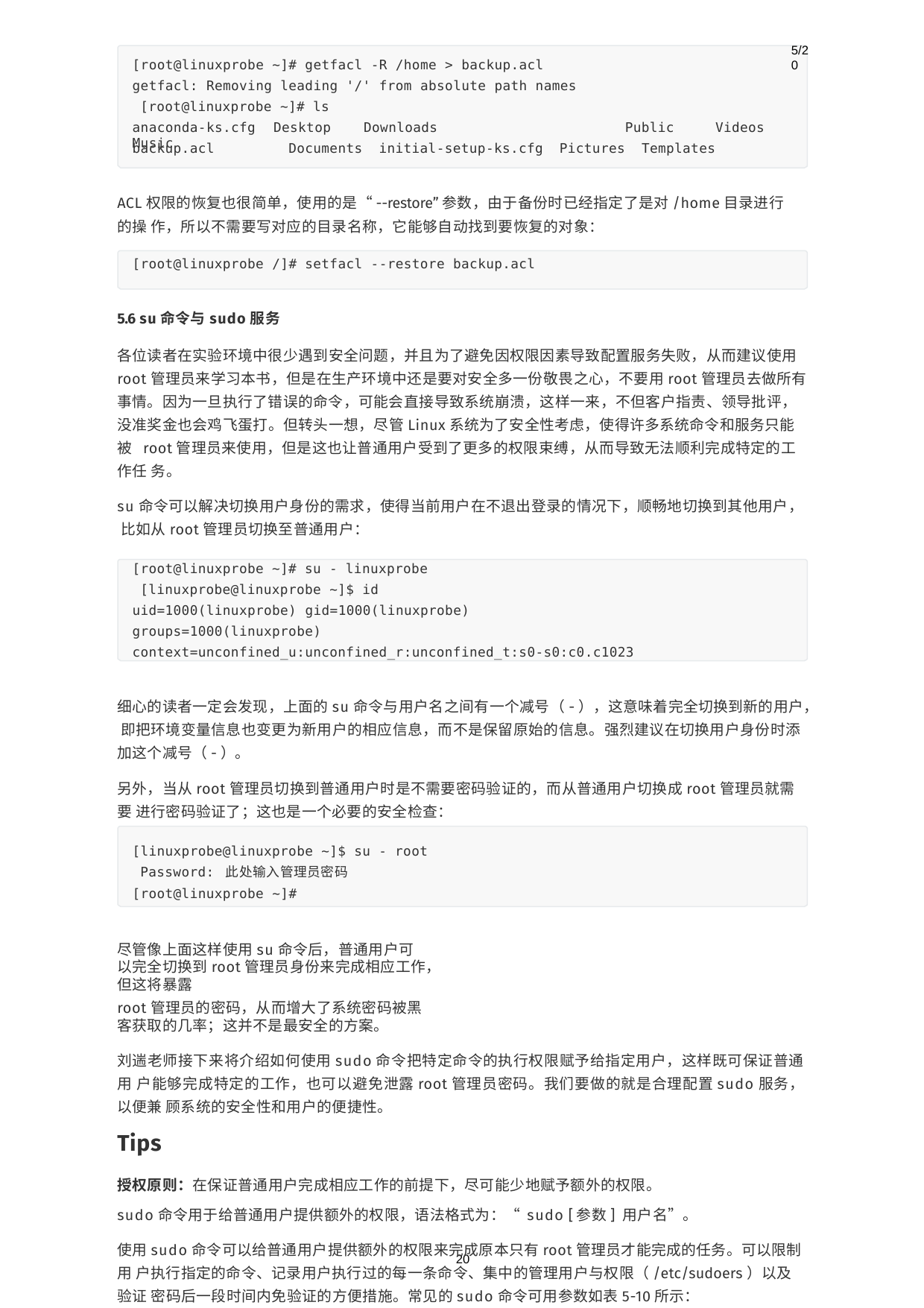

5/20

[root@linuxprobe ~]# getfacl -R /home > backup.acl  getfacl: Removing leading '/' from absolute path names  [root@linuxprobe ~]# ls
anaconda-ks.cfg	Desktop	Downloads	Music
Public
Videos
backup.acl	Documents	initial-setup-ks.cfg	Pictures	Templates

ACL权限的恢复也很简单，使用的是“--restore”参数，由于备份时已经指定了是对/home目录进行的操 作，所以不需要写对应的目录名称，它能够自动找到要恢复的对象：

[root@linuxprobe /]# setfacl --restore backup.acl

5.6 su命令与sudo服务
各位读者在实验环境中很少遇到安全问题，并且为了避免因权限因素导致配置服务失败，从而建议使用 root管理员来学习本书，但是在生产环境中还是要对安全多一份敬畏之心，不要用root管理员去做所有 事情。因为一旦执行了错误的命令，可能会直接导致系统崩溃，这样一来，不但客户指责、领导批评，  没准奖金也会鸡飞蛋打。但转头一想，尽管Linux系统为了安全性考虑，使得许多系统命令和服务只能被  root管理员来使用，但是这也让普通用户受到了更多的权限束缚，从而导致无法顺利完成特定的工作任 务。
su命令可以解决切换用户身份的需求，使得当前用户在不退出登录的情况下，顺畅地切换到其他用户， 比如从root管理员切换至普通用户：

[root@linuxprobe ~]# su - linuxprobe  [linuxprobe@linuxprobe ~]$ id
uid=1000(linuxprobe) gid=1000(linuxprobe) groups=1000(linuxprobe)  context=unconfined_u:unconfined_r:unconfined_t:s0-s0:c0.c1023

细心的读者一定会发现，上面的su命令与用户名之间有一个减号（-），这意味着完全切换到新的用户， 即把环境变量信息也变更为新用户的相应信息，而不是保留原始的信息。强烈建议在切换用户身份时添 加这个减号（-）。
另外，当从root管理员切换到普通用户时是不需要密码验证的，而从普通用户切换成root管理员就需要 进行密码验证了；这也是一个必要的安全检查：

[linuxprobe@linuxprobe ~]$ su - root  Password: 此处输入管理员密码 [root@linuxprobe ~]#

尽管像上面这样使用su命令后，普通用户可以完全切换到root管理员身份来完成相应工作，但这将暴露
root管理员的密码，从而增大了系统密码被黑客获取的几率；这并不是最安全的方案。
刘遄老师接下来将介绍如何使用sudo命令把特定命令的执行权限赋予给指定用户，这样既可保证普通用 户能够完成特定的工作，也可以避免泄露root管理员密码。我们要做的就是合理配置sudo服务，以便兼 顾系统的安全性和用户的便捷性。

Tips
授权原则：在保证普通用户完成相应工作的前提下，尽可能少地赋予额外的权限。

sudo命令用于给普通用户提供额外的权限，语法格式为：“ sudo [参数] 用户名”。
使用sudo命令可以给普通用户提供额外的权限来完成原本只有root管理员才能完成的任务。可以限制用 户执行指定的命令、记录用户执行过的每一条命令、集中的管理用户与权限（/etc/sudoers）以及验证 密码后一段时间内免验证的方便措施。常见的sudo命令可用参数如表5-10所示：

20